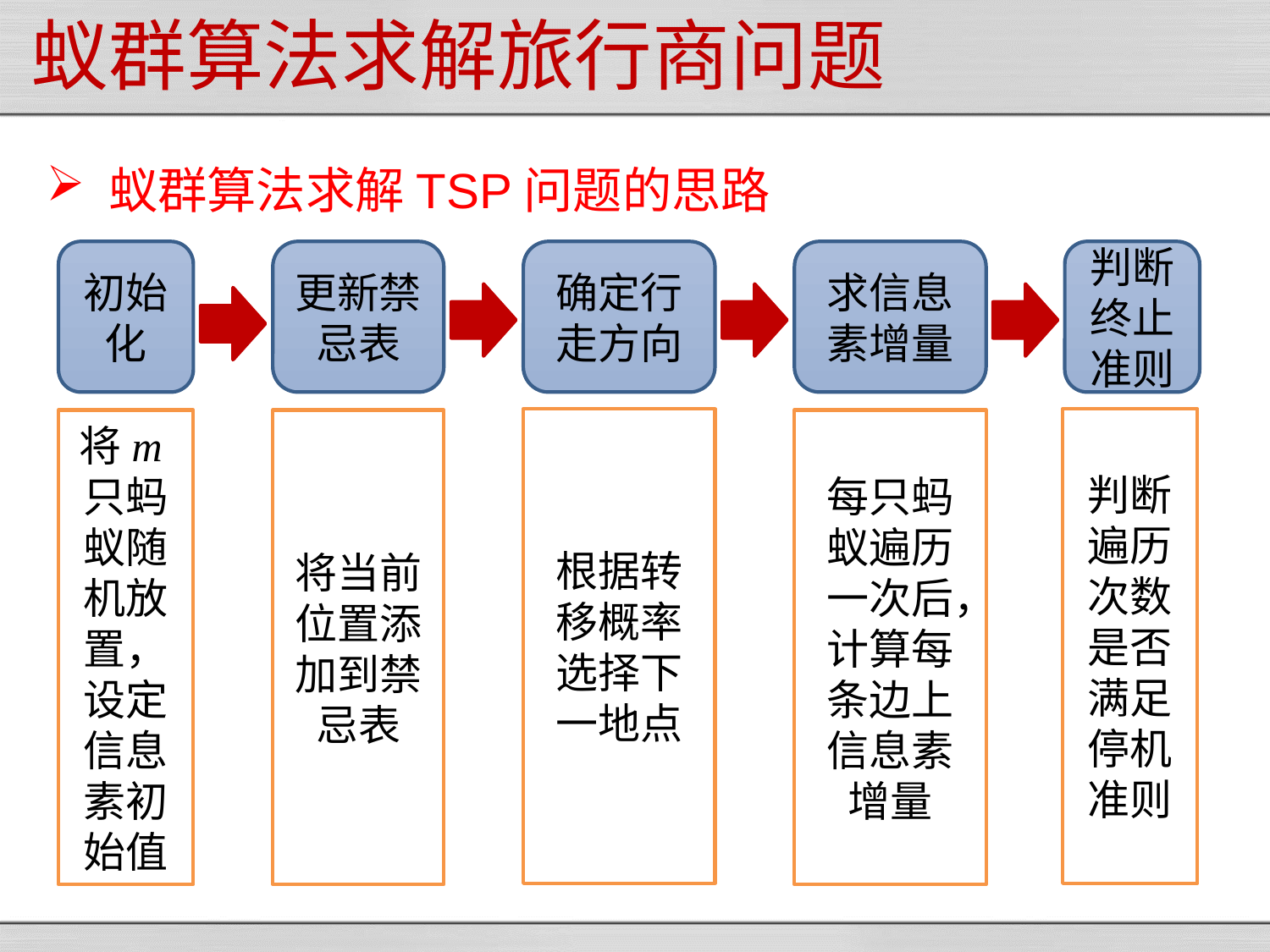

蚁群算法求解旅行商问题
蚁群算法求解TSP问题的思路
初始化
更新禁忌表
确定行走方向
求信息素增量
判断终止准则

根据转移概率选择下一地点
判断遍历次数是否满足停机准则
将m只蚂蚁随机放置，设定信息素初始值
将当前位置添加到禁忌表
每只蚂蚁遍历一次后，计算每条边上信息素增量